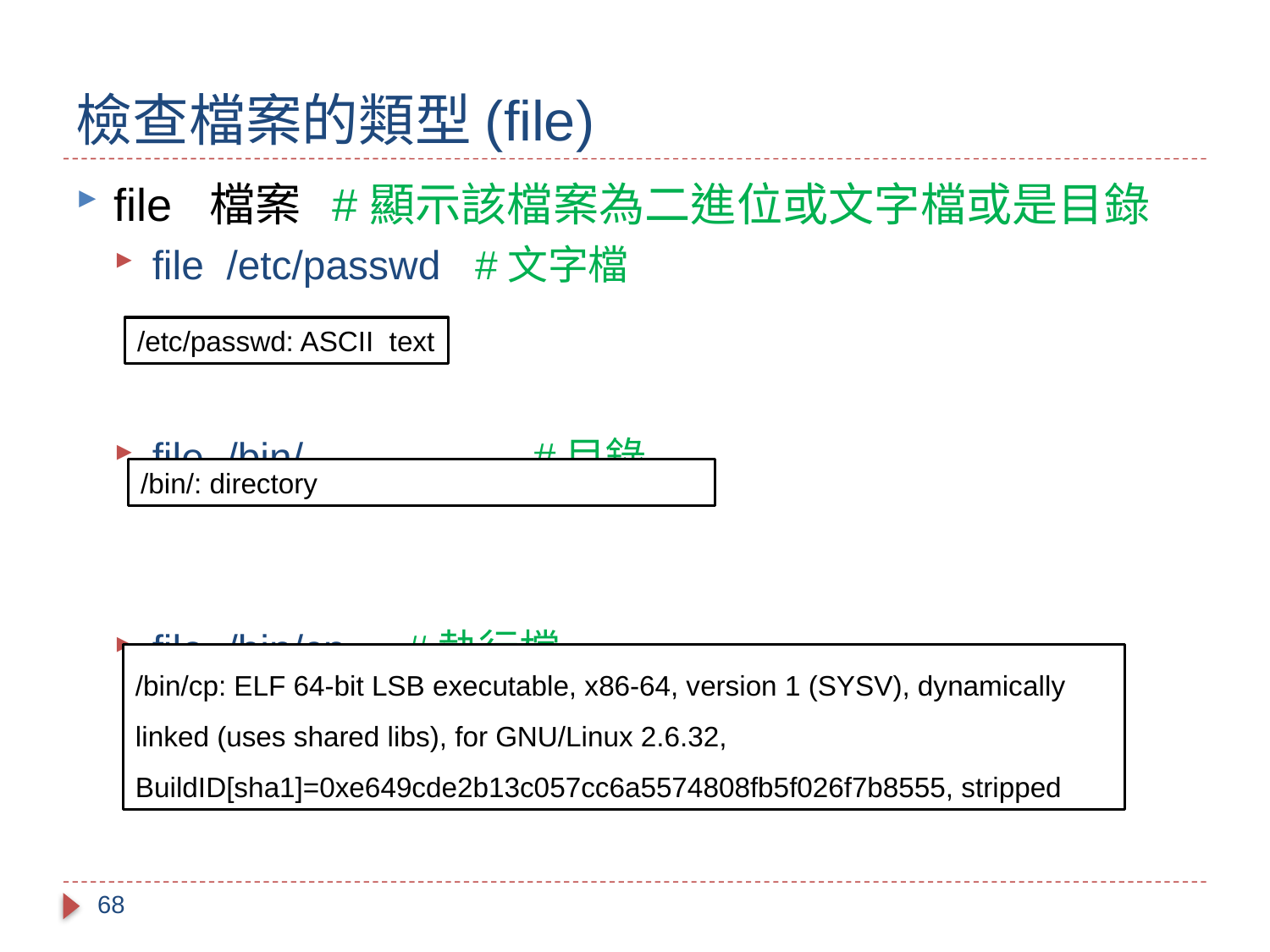

# 檢查檔案的類型(file)
file  檔案  #顯示該檔案為二進位或文字檔或是目錄
file  /etc/passwd   #文字檔

file  /bin/	     	#目錄

file  /bin/cp 	#執行檔

/etc/passwd: ASCII  text
/bin/: directory
/bin/cp: ELF 64-bit LSB executable, x86-64, version 1 (SYSV), dynamically linked (uses shared libs), for GNU/Linux 2.6.32, BuildID[sha1]=0xe649cde2b13c057cc6a5574808fb5f026f7b8555, stripped
68